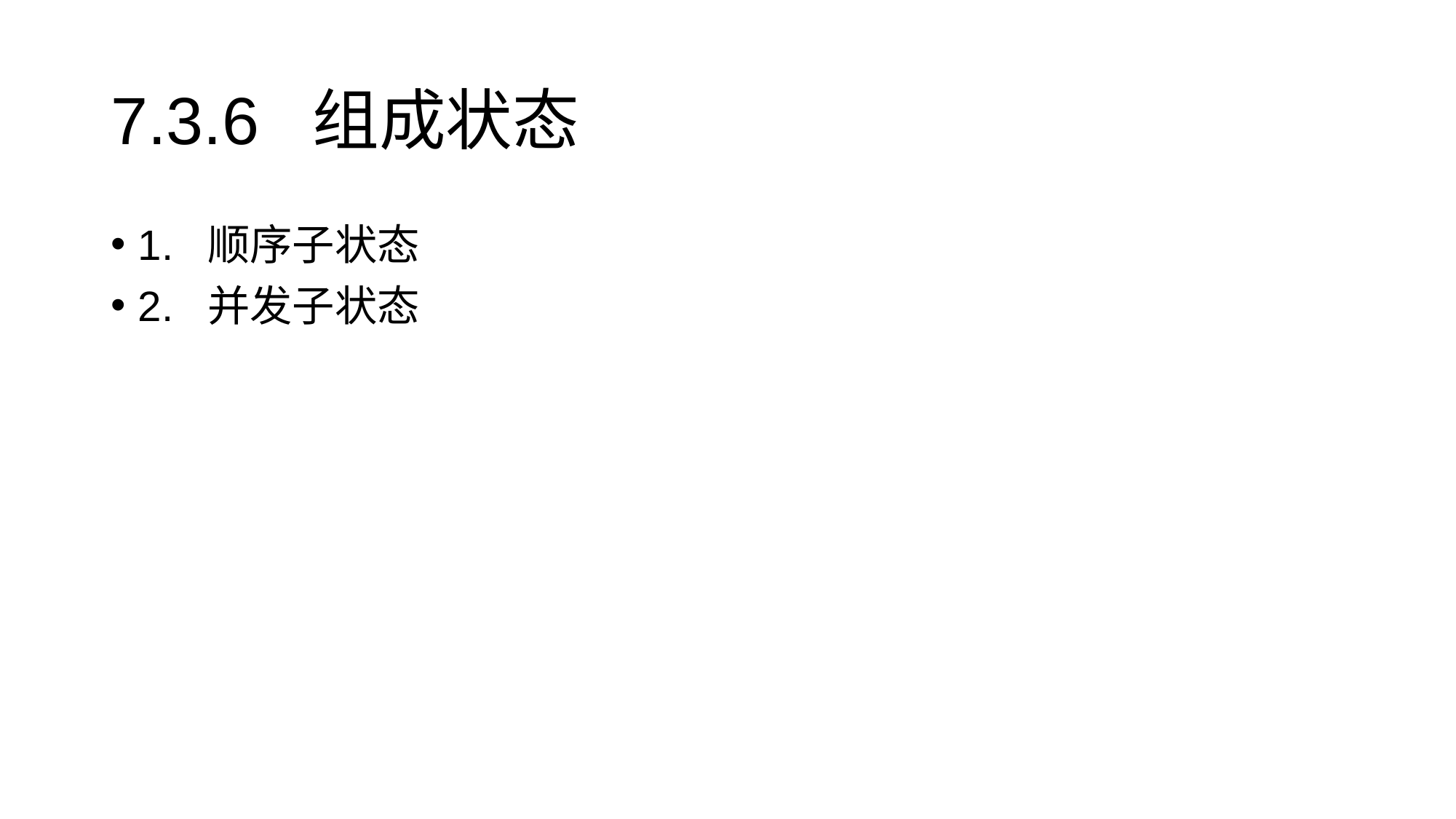

# 7.3.6  组成状态
1.  顺序子状态
2.  并发子状态